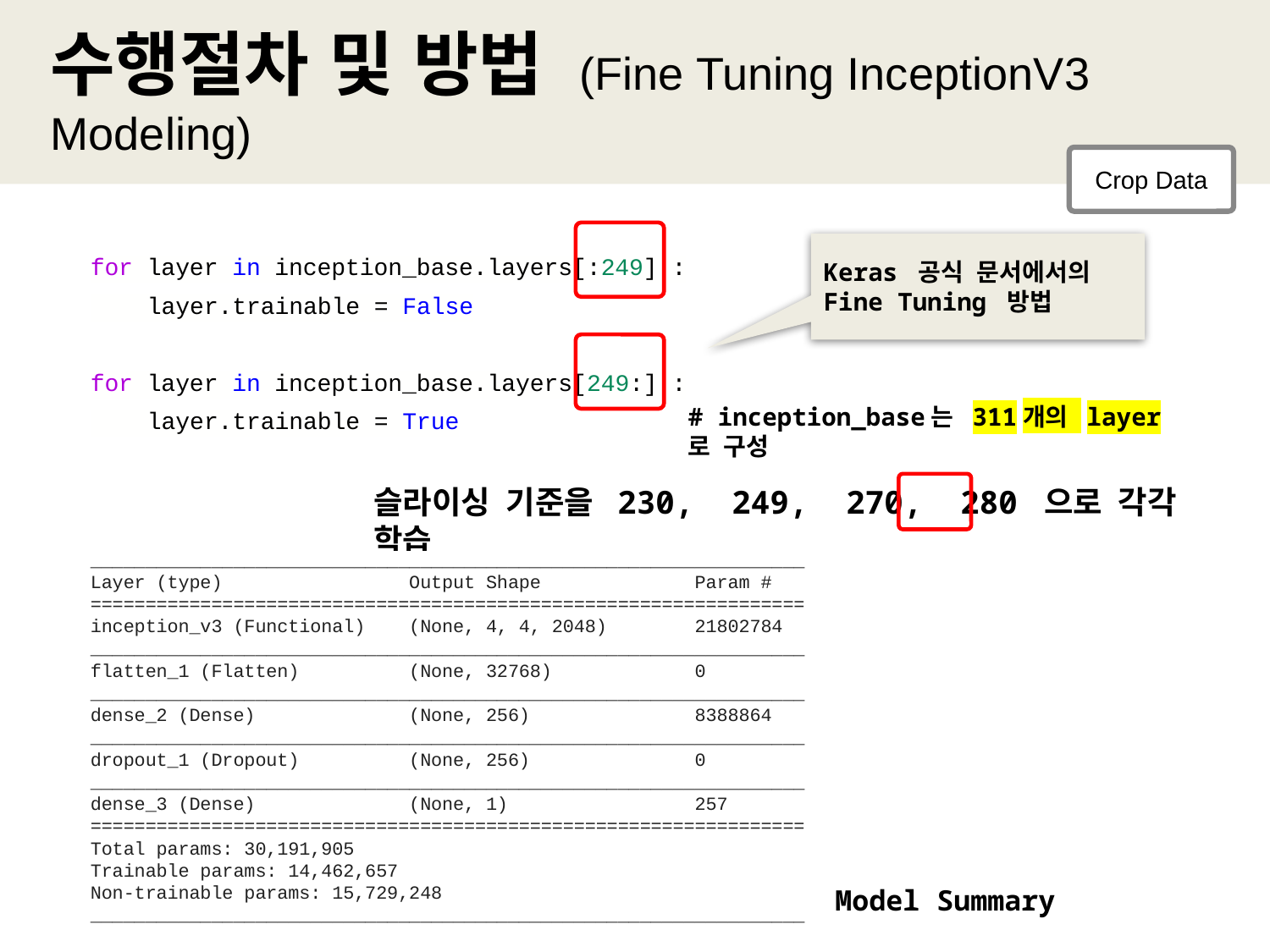

수행절차 및 방법 (Fine Tuning InceptionV3 Modeling)
Crop Data

for layer in inception_base.layers[:249] :
    layer.trainable = False

for layer in inception_base.layers[249:] :
    layer.trainable = True
Keras 공식 문서에서의
Fine Tuning 방법

# inception_base는 311개의 layer로 구성
슬라이싱 기준을 230,  249,  270,  280 으로 각각 학습

_________________________________________________________________
Layer (type)                 Output Shape              Param #
=================================================================
inception_v3 (Functional)    (None, 4, 4, 2048)        21802784
_________________________________________________________________
flatten_1 (Flatten)          (None, 32768)             0
_________________________________________________________________
dense_2 (Dense)              (None, 256)               8388864
_________________________________________________________________
dropout_1 (Dropout)          (None, 256)               0
_________________________________________________________________
dense_3 (Dense)              (None, 1)                 257
=================================================================
Total params: 30,191,905
Trainable params: 14,462,657
Non-trainable params: 15,729,248
_________________________________________________________________
Model Summary